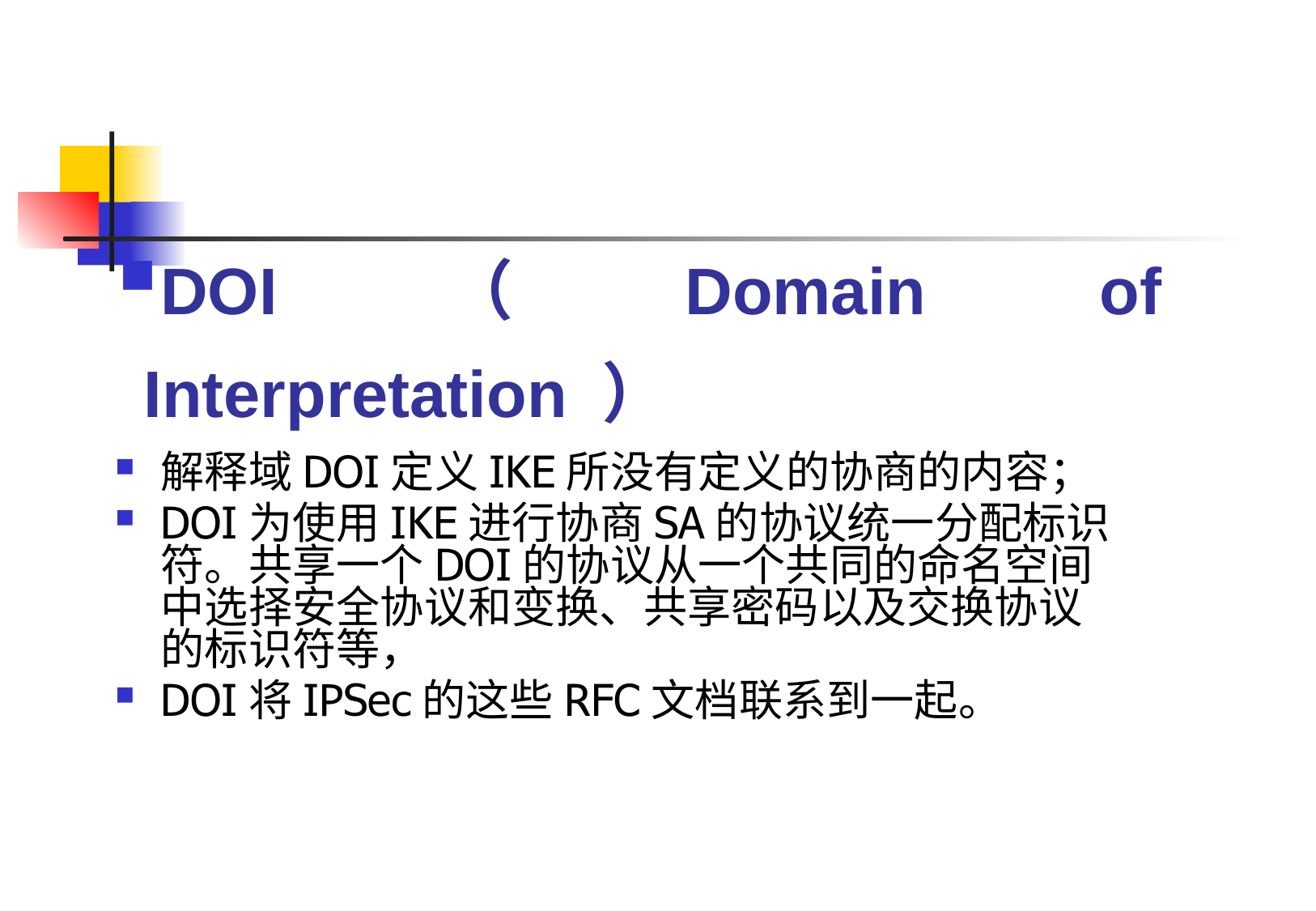

DOI（Domain of Interpretation ）
解释域DOI定义IKE所没有定义的协商的内容；
DOI为使用IKE进行协商SA的协议统一分配标识符。共享一个DOI的协议从一个共同的命名空间中选择安全协议和变换、共享密码以及交换协议的标识符等，
DOI将IPSec的这些RFC文档联系到一起。